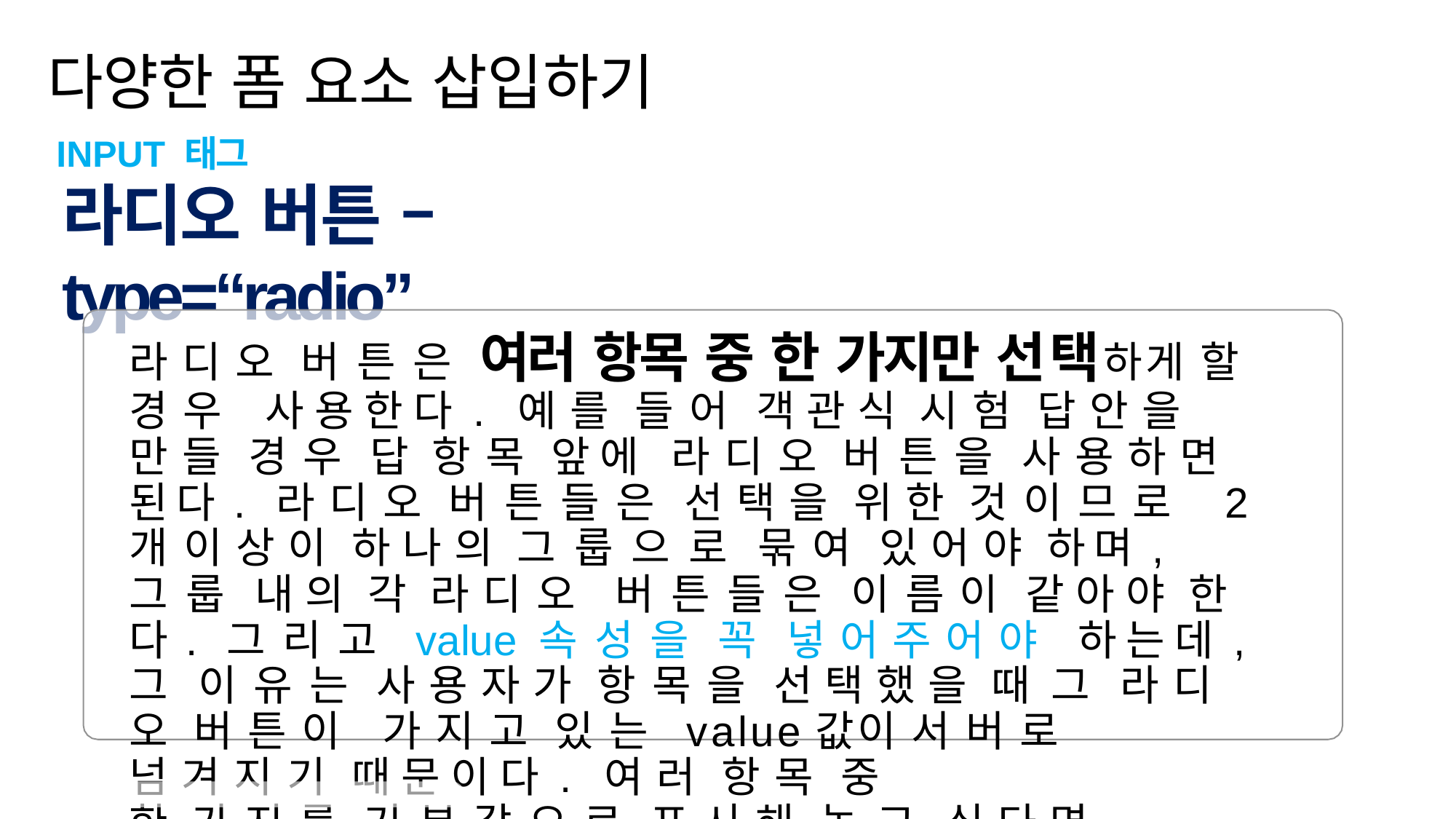

03. 다양한 폼 요소 삽입하기
다양한 폼 요소 삽입하기
INPUT 태그
# 라디오 버튼 – type=“radio”

라디오 버튼은 여러 항목 중 한 가지만 선택하게 할 경우 사용한다. 예를 들어 객관식 시험 답안을 만들 경우 답 항목 앞에 라디오 버튼을 사용하면 된다. 라디오 버튼들은 선택을 위한 것이므로 2개 이상이 하나의 그룹으로 묶여 있어야 하며, 그룹 내의 각 라디오 버튼들은 이름이 같아야 한다. 그리고 value 속성을 꼭 넣어주어야 하는데, 그 이유는 사용자가 항목을 선택했을 때 그 라디오 버튼이 가지고 있는 value값이 서버로 넘겨지기 때문이다. 여러 항목 중
한 가지를 기본값으로 표시해 놓고 싶다면 checked 속성을 이용한다.